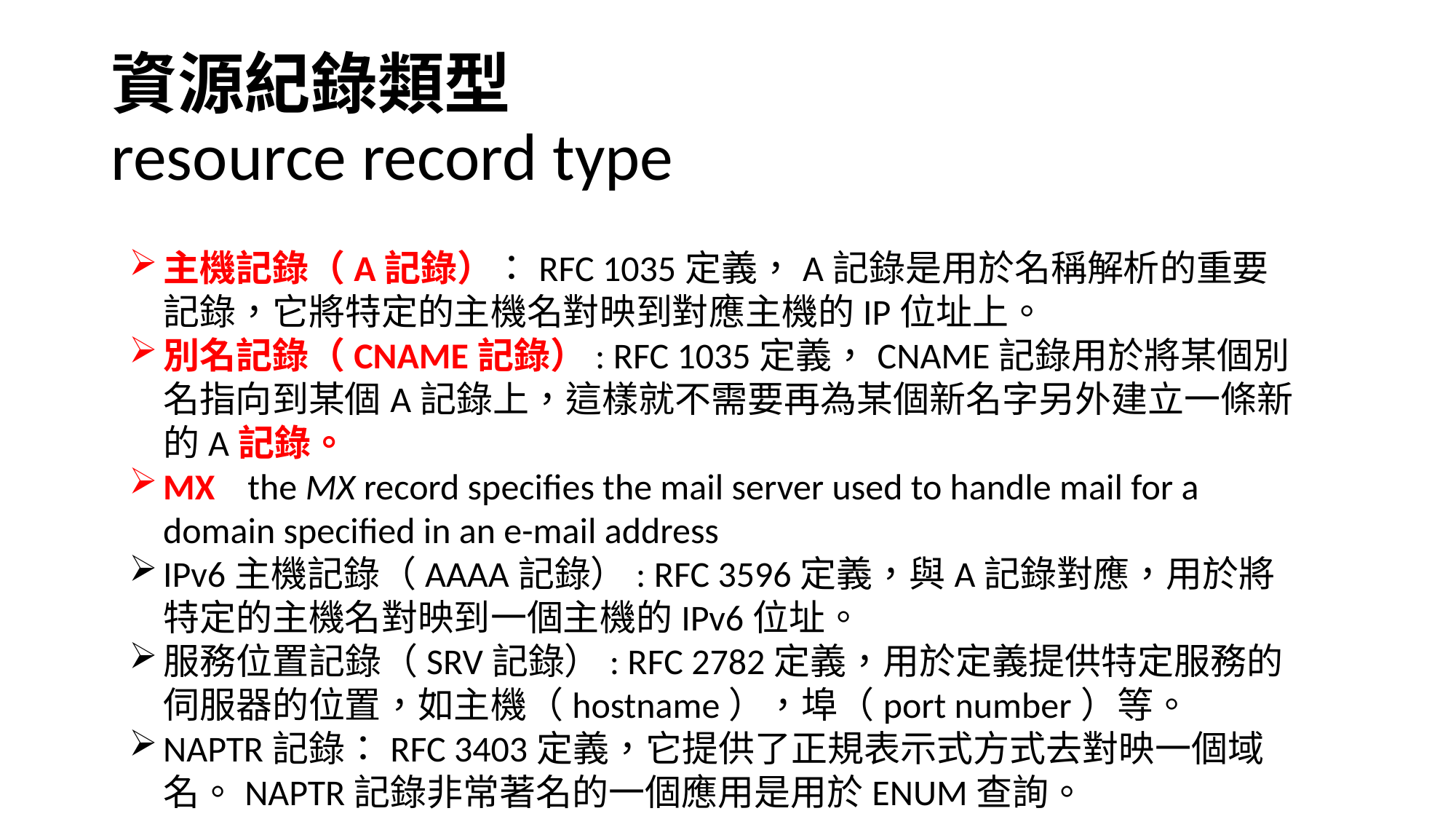

# 資源紀錄類型 resource record type
主機記錄（A記錄）：RFC 1035定義，A記錄是用於名稱解析的重要記錄，它將特定的主機名對映到對應主機的IP位址上。
別名記錄（CNAME記錄）: RFC 1035定義，CNAME記錄用於將某個別名指向到某個A記錄上，這樣就不需要再為某個新名字另外建立一條新的A記錄。
MX    the MX record specifies the mail server used to handle mail for a domain specified in an e-mail address
IPv6主機記錄（AAAA記錄）: RFC 3596定義，與A記錄對應，用於將特定的主機名對映到一個主機的IPv6位址。
服務位置記錄（SRV記錄）: RFC 2782定義，用於定義提供特定服務的伺服器的位置，如主機（hostname），埠（port number）等。
NAPTR記錄：RFC 3403定義，它提供了正規表示式方式去對映一個域名。NAPTR記錄非常著名的一個應用是用於ENUM查詢。